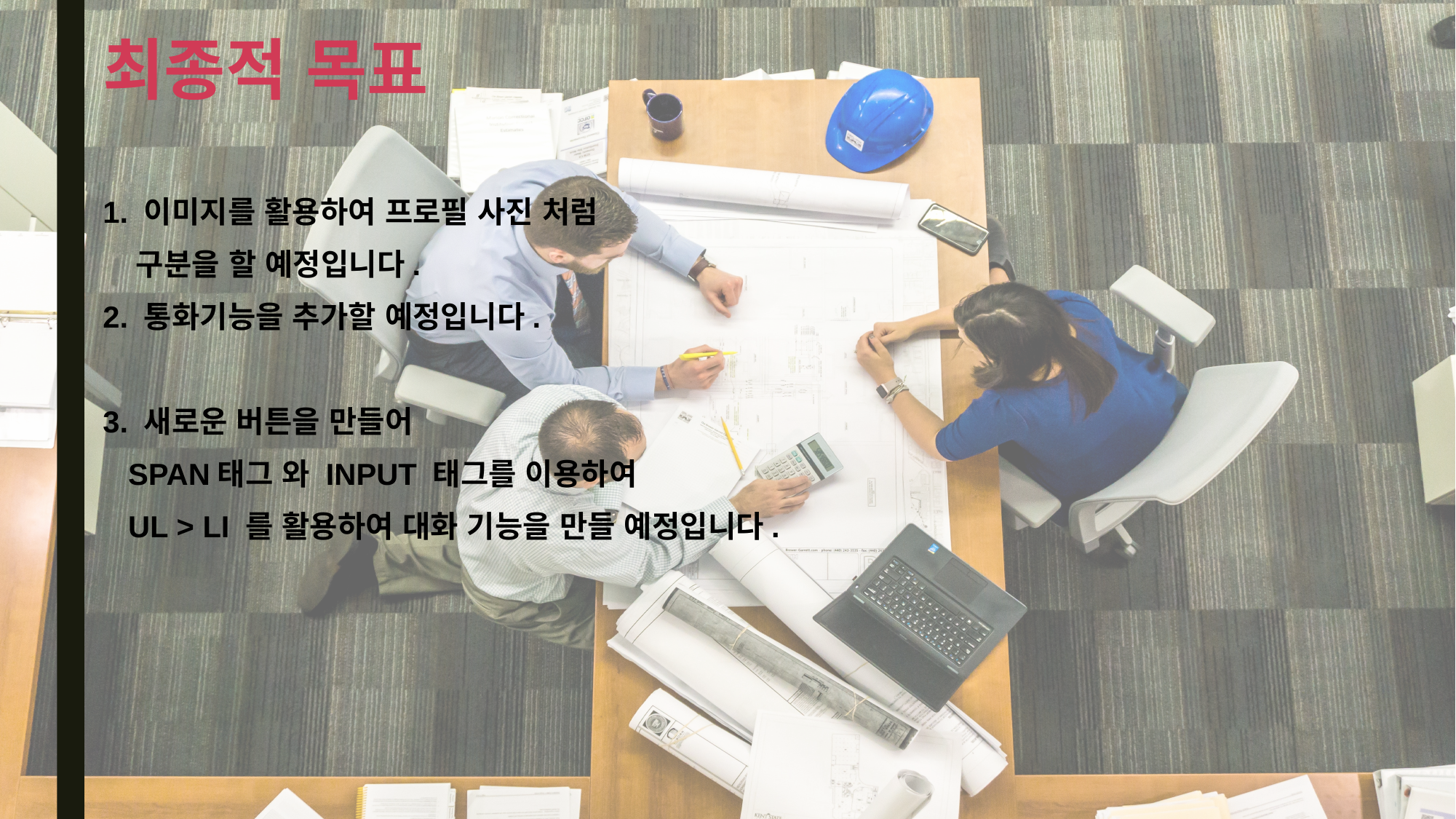

# 최종적 목표
1. 이미지를 활용하여 프로필 사진 처럼
   구분을 할 예정입니다.
2. 통화기능을 추가할 예정입니다.

3. 새로운 버튼을 만들어
   SPAN태그 와 INPUT 태그를 이용하여
   UL > LI 를 활용하여 대화 기능을 만들 예정입니다.